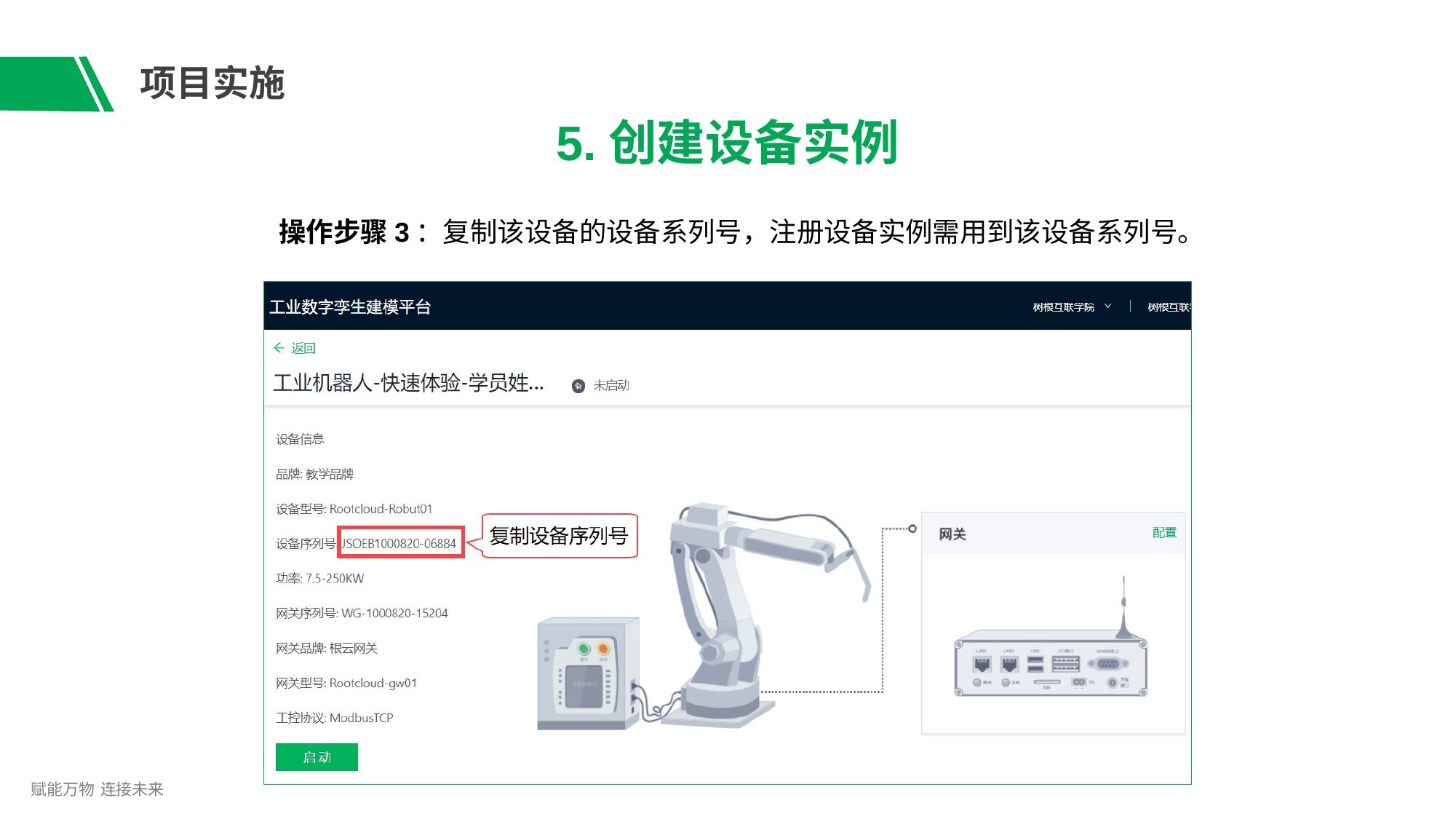

# 项目实施
5.创建设备实例
操作步骤3：复制该设备的设备系列号，注册设备实例需用到该设备系列号。

赋能万物 连接未来